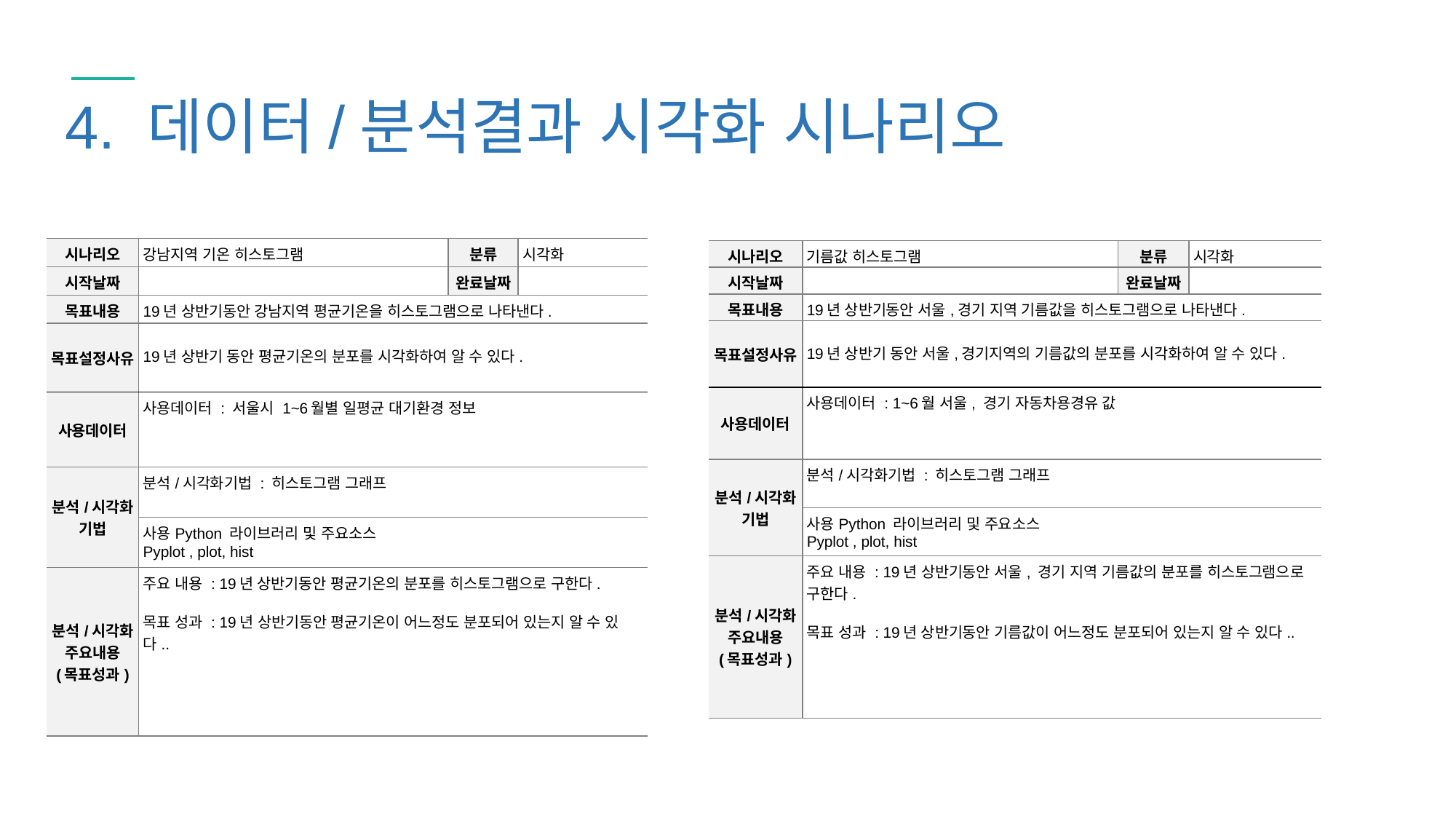

4. 데이터/분석결과 시각화 시나리오
| 시나리오 | 강남지역 기온 히스토그램 | 분류 | 시각화 |
| --- | --- | --- | --- |
| 시작날짜 |  | 완료날짜 |  |
| 목표내용 | 19년 상반기동안 강남지역 평균기온을 히스토그램으로 나타낸다. |  |  |
| 목표설정사유 | 19년 상반기 동안 평균기온의 분포를 시각화하여 알 수 있다. |  |  |
| 사용데이터 | 사용데이터 : 서울시 1~6월별 일평균 대기환경 정보 |  |  |
| 분석/시각화 기법 | 분석/시각화기법 : 히스토그램 그래프 |  |  |
|  | 사용Python 라이브러리 및 주요소스 Pyplot , plot, hist |  |  |
| 분석/시각화 주요내용 (목표성과) | 주요 내용 : 19년 상반기동안 평균기온의 분포를 히스토그램으로 구한다. 목표 성과 : 19년 상반기동안 평균기온이 어느정도 분포되어 있는지 알 수 있다.. |  |  |
| 시나리오 | 기름값 히스토그램 | 분류 | 시각화 |
| --- | --- | --- | --- |
| 시작날짜 |  | 완료날짜 |  |
| 목표내용 | 19년 상반기동안 서울,경기 지역 기름값을 히스토그램으로 나타낸다. |  |  |
| 목표설정사유 | 19년 상반기 동안 서울,경기지역의 기름값의 분포를 시각화하여 알 수 있다. |  |  |
| 사용데이터 | 사용데이터 : 1~6월 서울, 경기 자동차용경유 값 |  |  |
| 분석/시각화 기법 | 분석/시각화기법 : 히스토그램 그래프 |  |  |
|  | 사용Python 라이브러리 및 주요소스 Pyplot , plot, hist |  |  |
| 분석/시각화 주요내용 (목표성과) | 주요 내용 : 19년 상반기동안 서울, 경기 지역 기름값의 분포를 히스토그램으로 구한다. 목표 성과 : 19년 상반기동안 기름값이 어느정도 분포되어 있는지 알 수 있다.. |  |  |